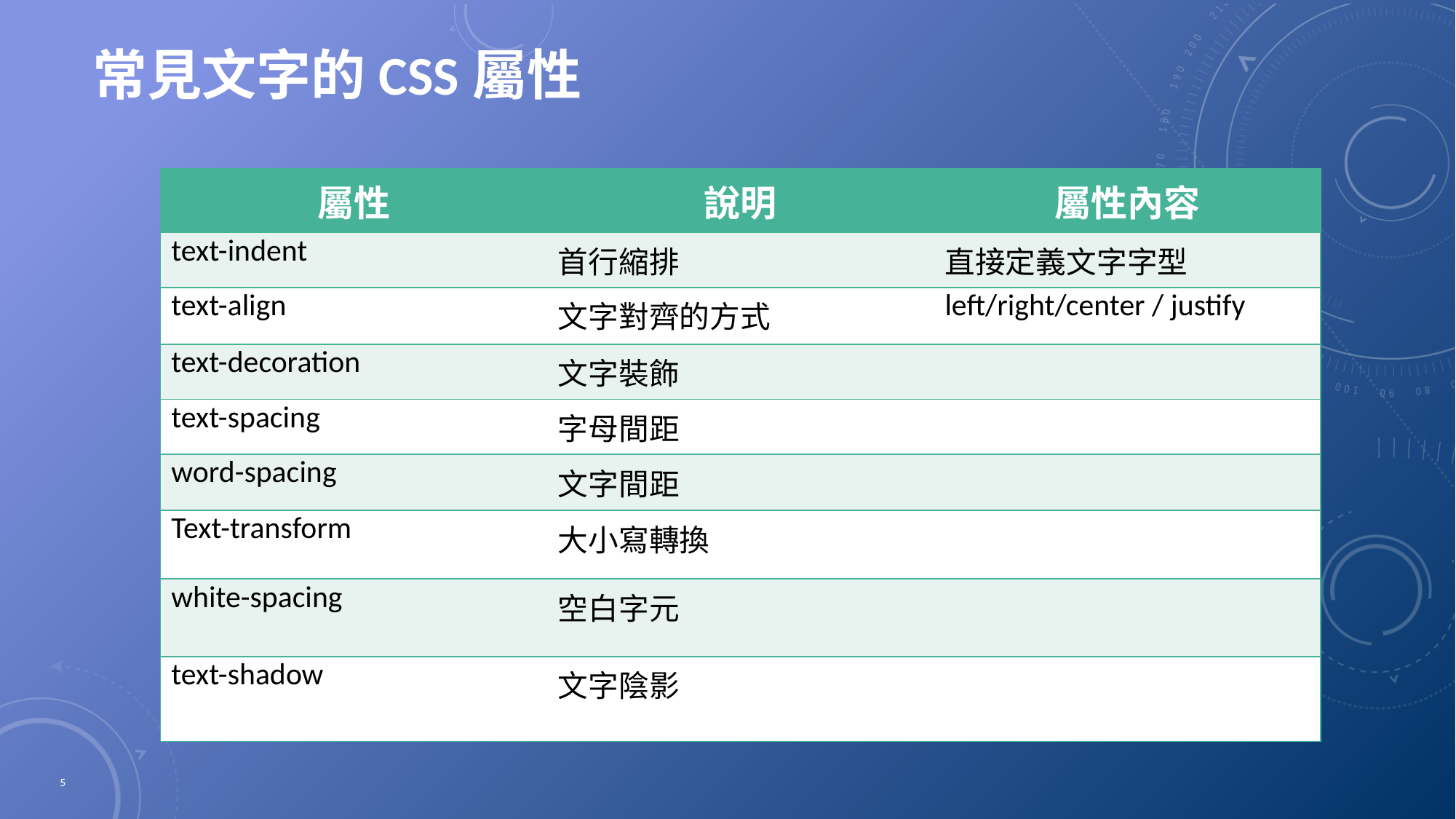

# 常見文字的CSS屬性
| 屬性 | 說明 | 屬性內容 |
| --- | --- | --- |
| text-indent | 首行縮排 | 直接定義文字字型 |
| text-align | 文字對齊的方式 | left/right/center / justify |
| text-decoration | 文字裝飾 |  |
| text-spacing | 字母間距 |  |
| word-spacing | 文字間距 |  |
| Text-transform | 大小寫轉換 |  |
| white-spacing | 空白字元 |  |
| text-shadow | 文字陰影 |  |
5